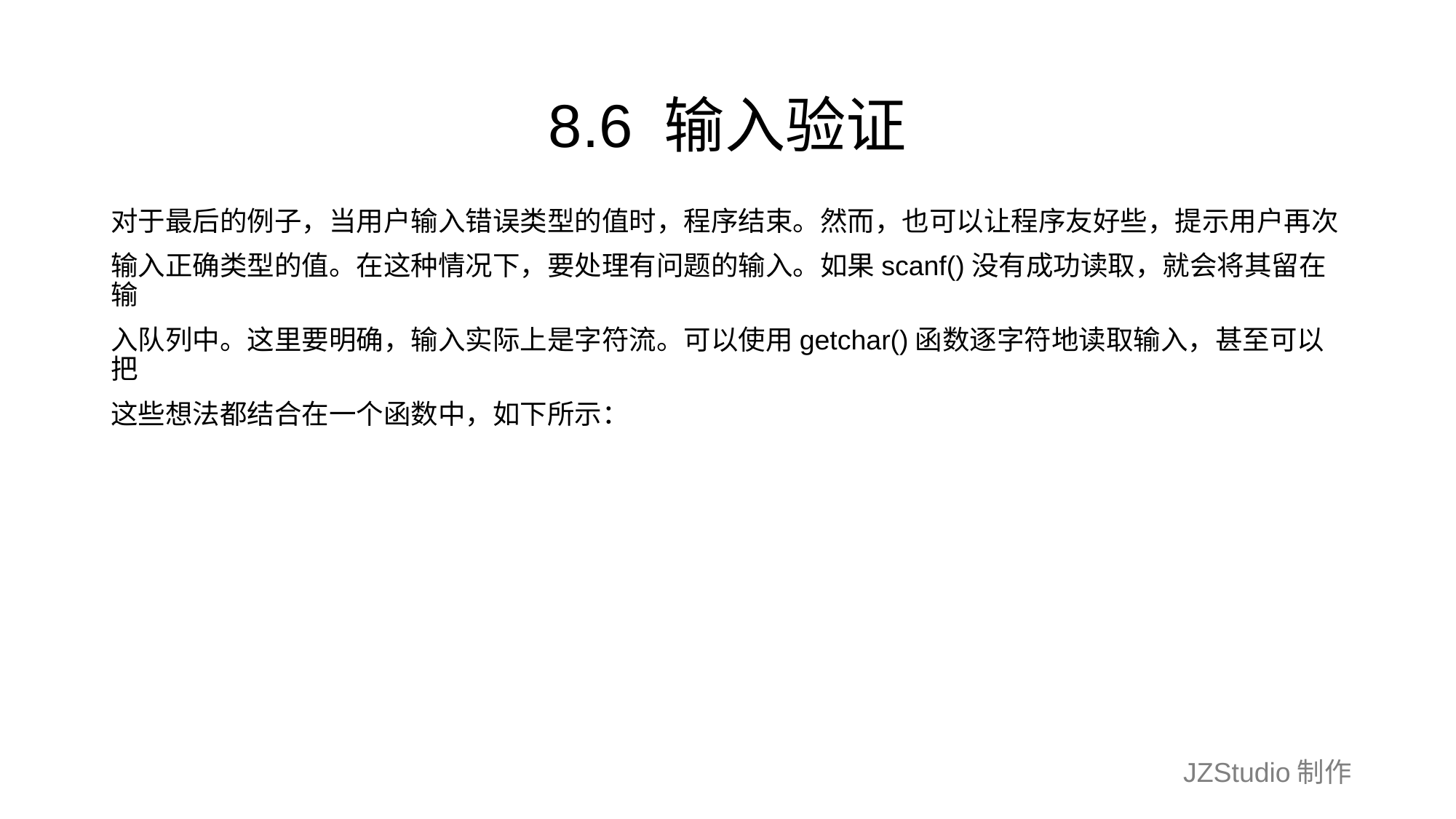

# 8.6 输入验证
对于最后的例子，当用户输入错误类型的值时，程序结束。然而，也可以让程序友好些，提示用户再次
输入正确类型的值。在这种情况下，要处理有问题的输入。如果scanf()没有成功读取，就会将其留在输
入队列中。这里要明确，输入实际上是字符流。可以使用getchar()函数逐字符地读取输入，甚至可以把
这些想法都结合在一个函数中，如下所示：